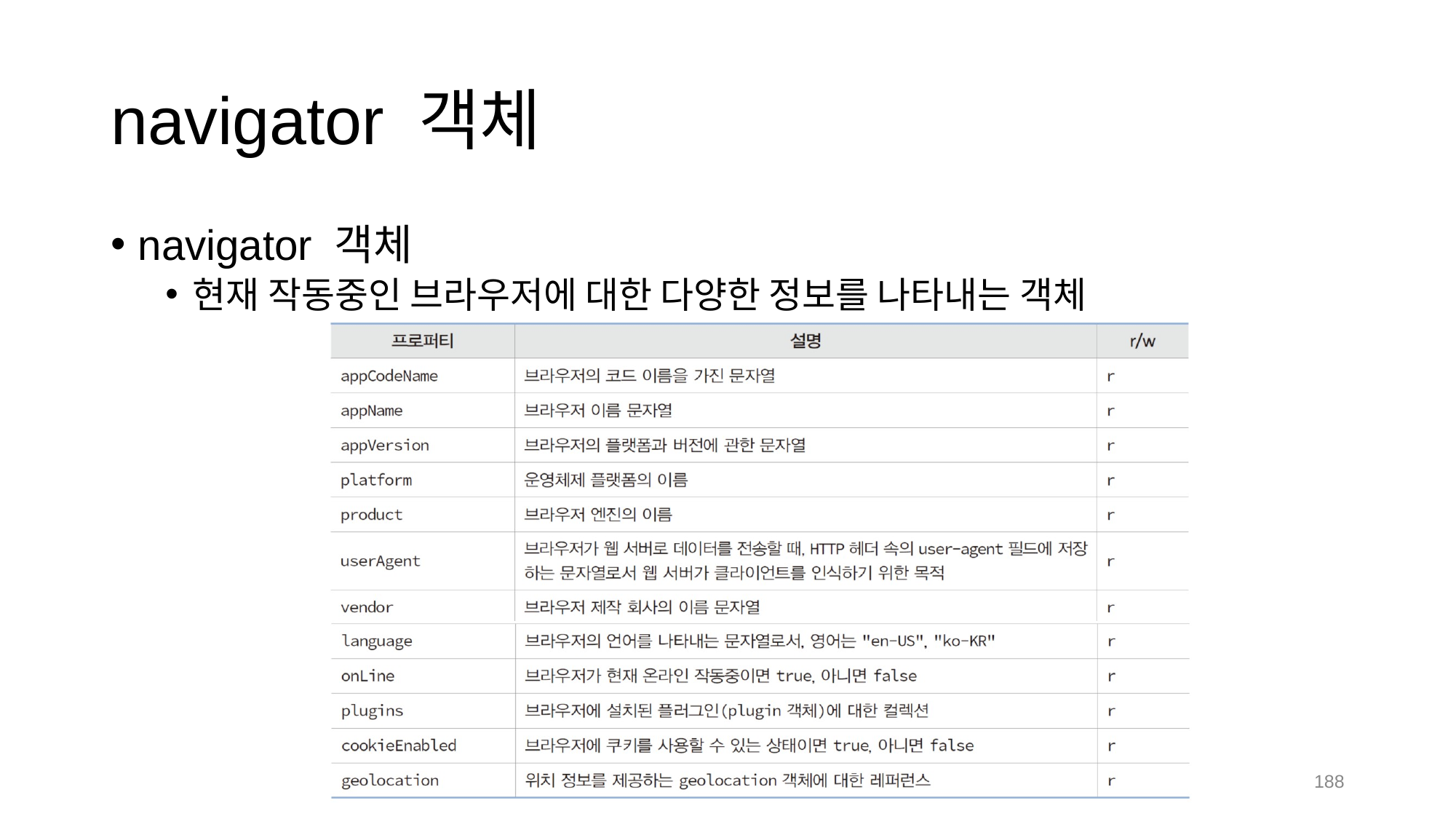

# navigator 객체
navigator 객체
현재 작동중인 브라우저에 대한 다양한 정보를 나타내는 객체

188